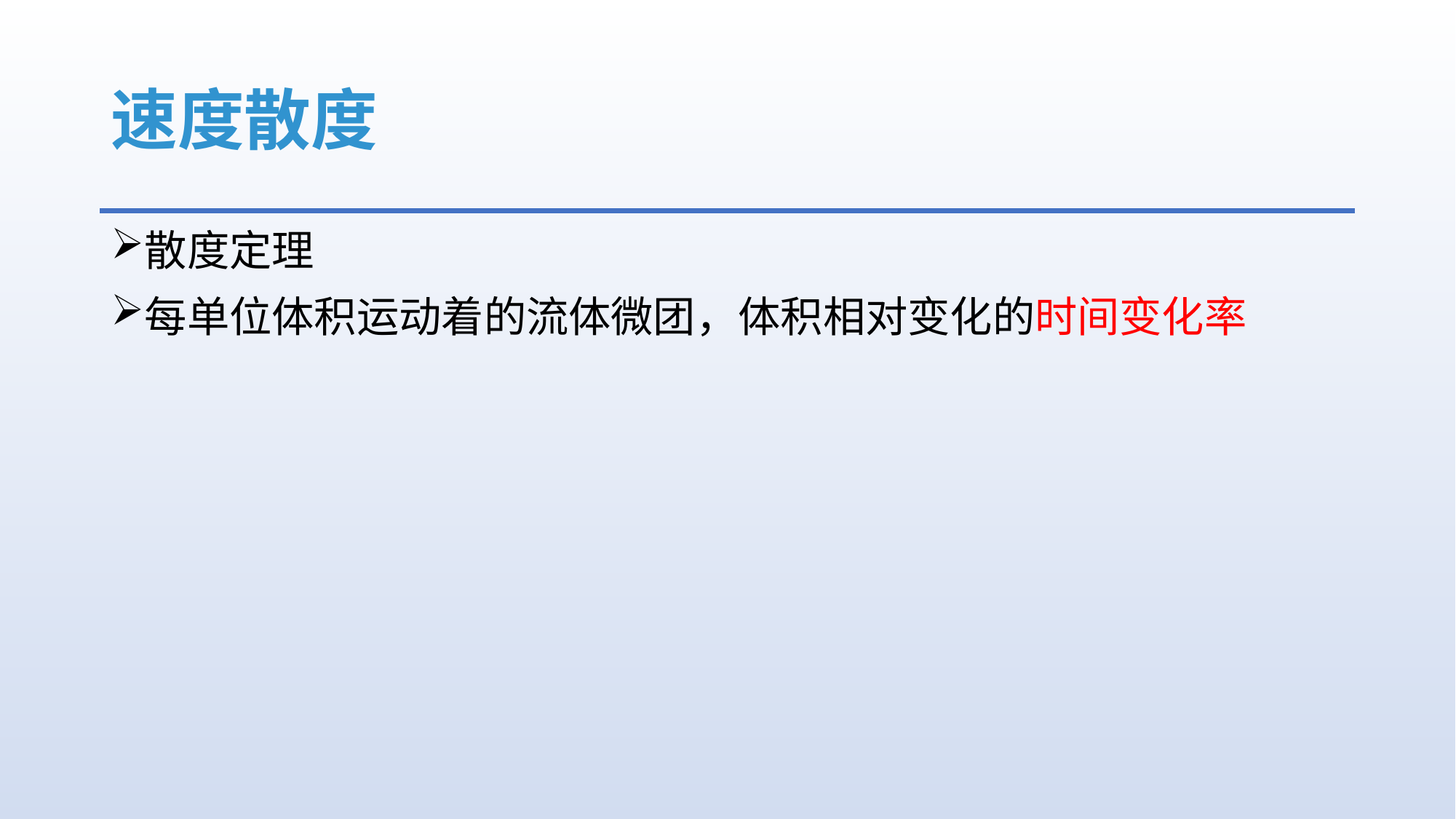

# 速度散度
散度定理
每单位体积运动着的流体微团，体积相对变化的时间变化率